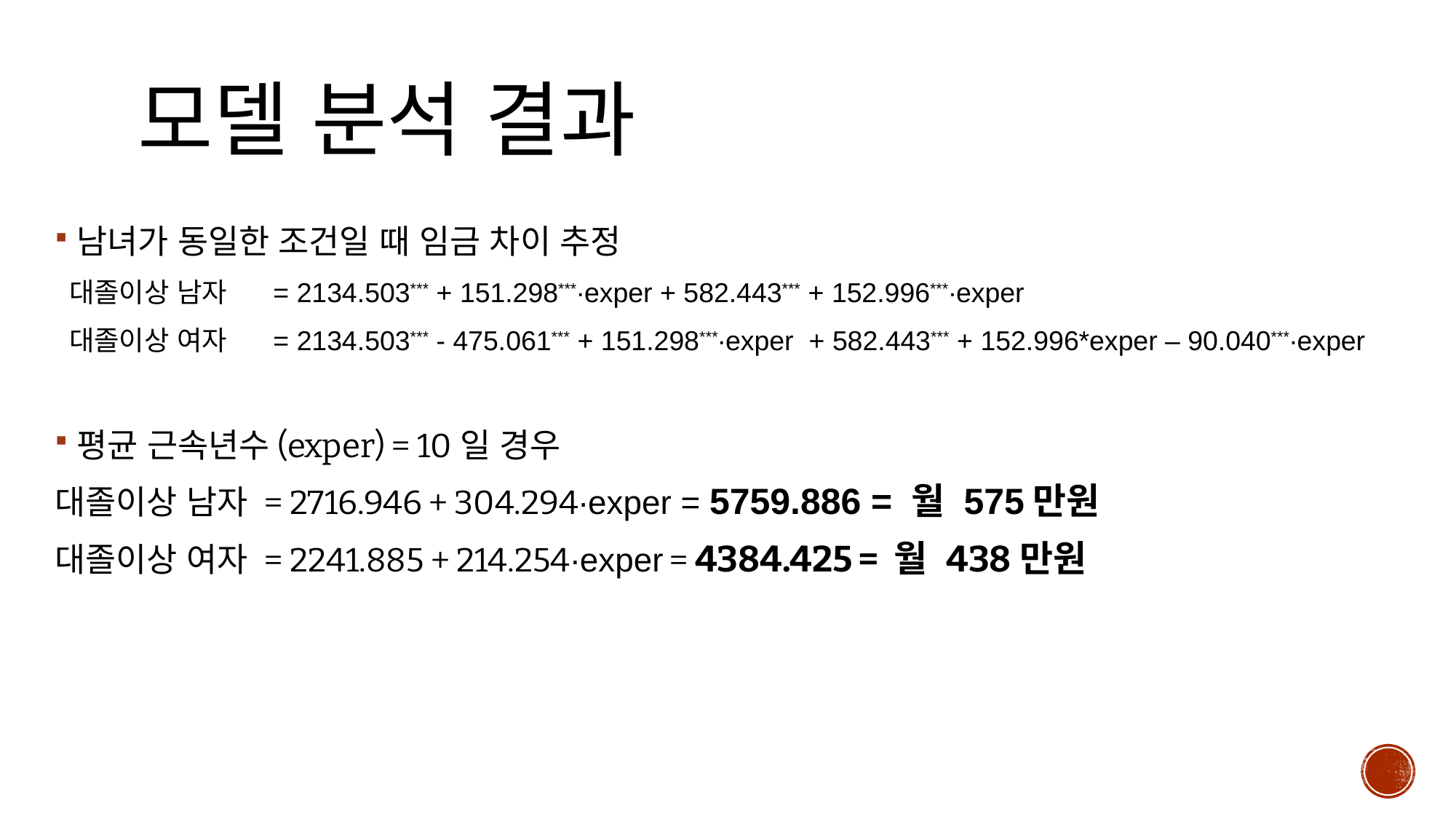

# 모델 분석 결과
남녀가 동일한 조건일 때 임금 차이 추정
 대졸이상 남자	= 2134.503*** + 151.298***∙exper + 582.443*** + 152.996***∙exper
 대졸이상 여자	= 2134.503*** - 475.061*** + 151.298***∙exper  + 582.443*** + 152.996*exper – 90.040***∙exper

평균 근속년수(exper) = 10일 경우
대졸이상 남자 = 2716.946 + 304.294∙exper = 5759.886 = 월 575만원
대졸이상 여자 = 2241.885 + 214.254∙exper = 4384.425 = 월 438만원